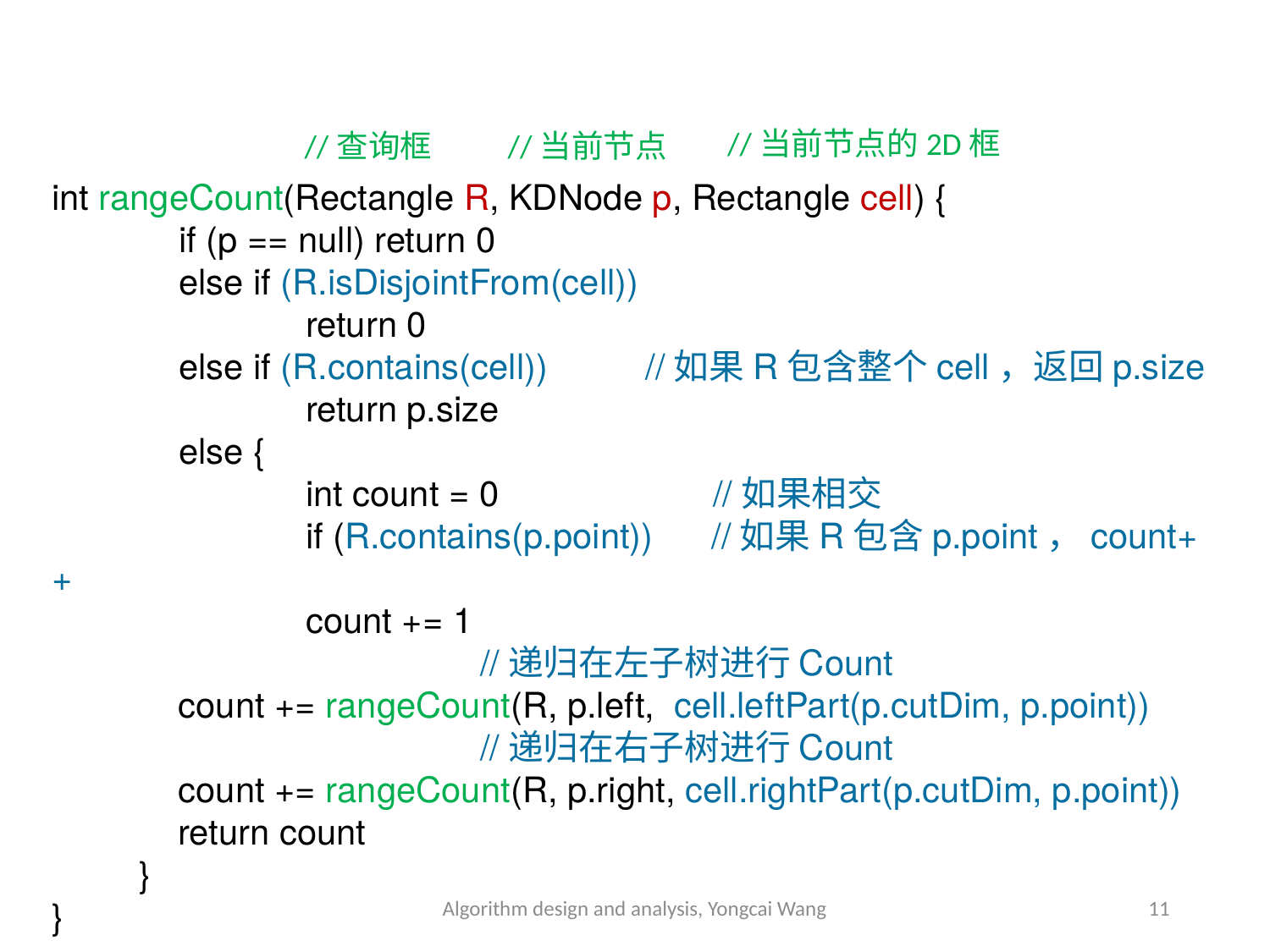

//当前节点的2D框
//查询框
//当前节点
int rangeCount(Rectangle R, KDNode p, Rectangle cell) {
	if (p == null) return 0
	else if (R.isDisjointFrom(cell))
    		return 0
	else if (R.contains(cell))          //如果R包含整个cell，返回p.size
    		return p.size
	else {
    		int count = 0                      //如果相交
    		if (R.contains(p.point))      //如果R包含p.point，count++
		count += 1
                                            //递归在左子树进行Count
             count += rangeCount(R, p.left,  cell.leftPart(p.cutDim, p.point))
                                            //递归在右子树进行Count
             count += rangeCount(R, p.right, cell.rightPart(p.cutDim, p.point))
             return count
         }
}
Algorithm design and analysis, Yongcai Wang
11